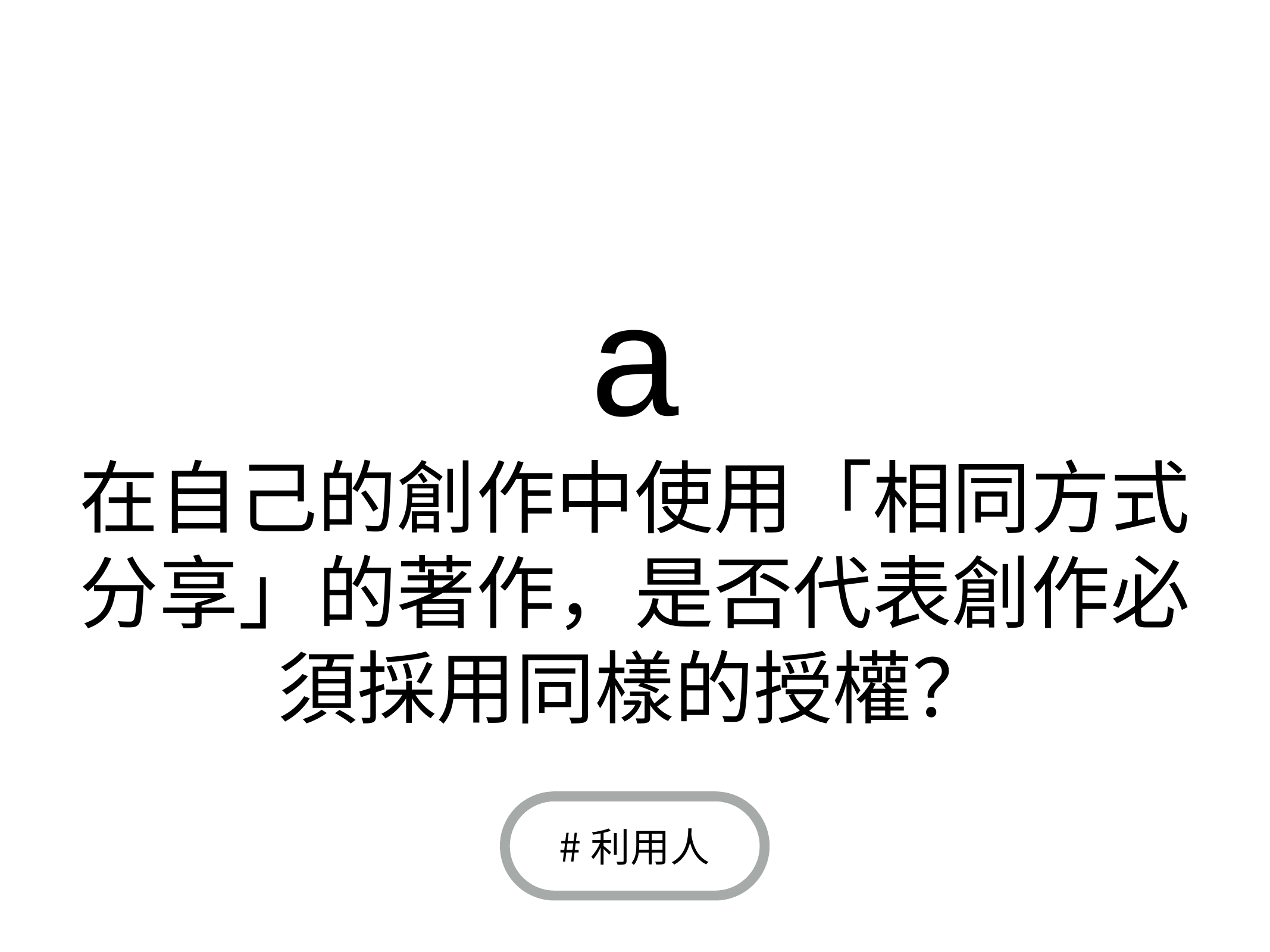

# a
在自己的創作中使用「相同方式分享」的著作，是否代表創作必須採用同樣的授權？
#利用人